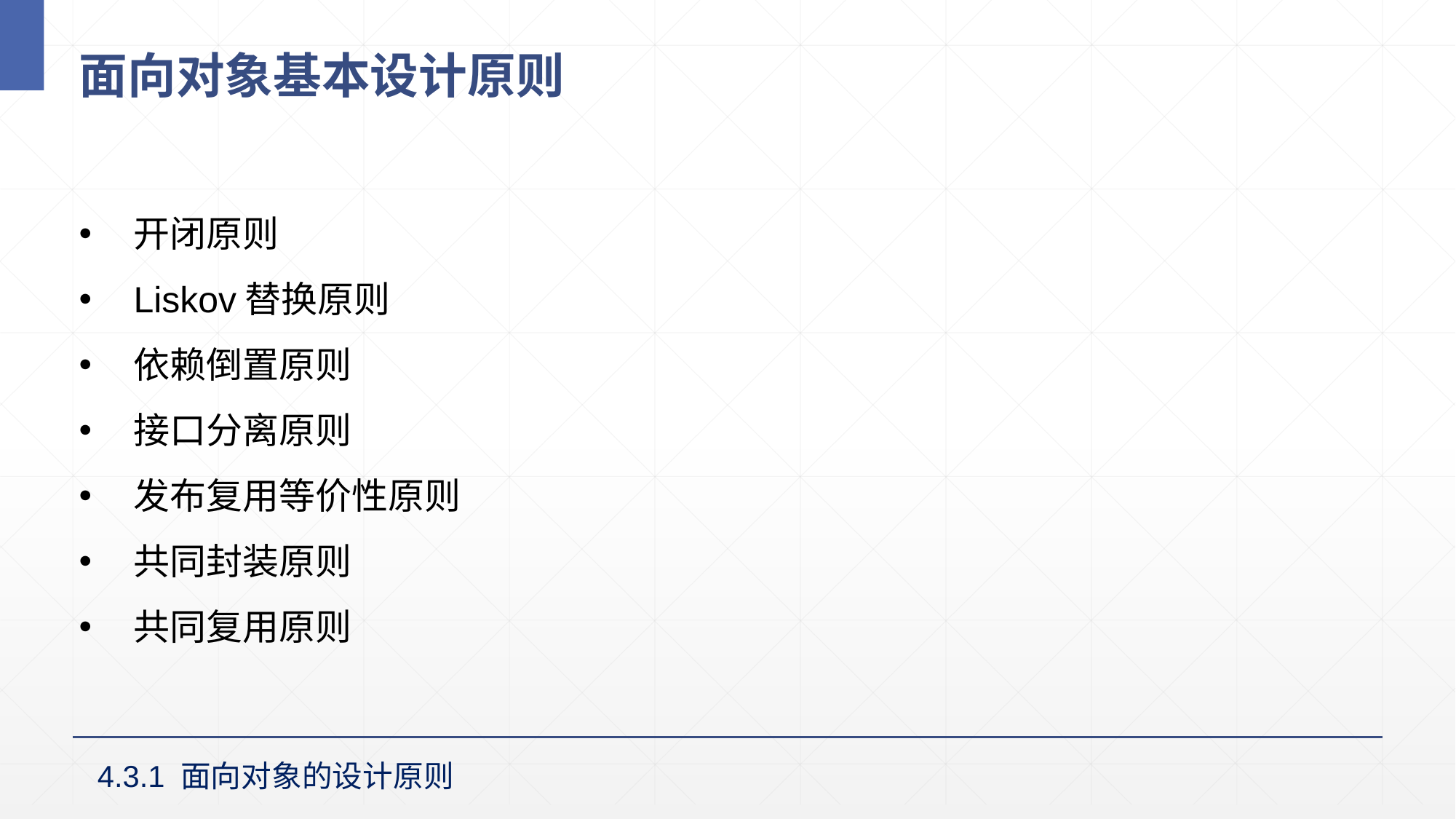

# 面向对象基本设计原则
开闭原则
Liskov替换原则
依赖倒置原则
接口分离原则
发布复用等价性原则
共同封装原则
共同复用原则
4.3.1 面向对象的设计原则